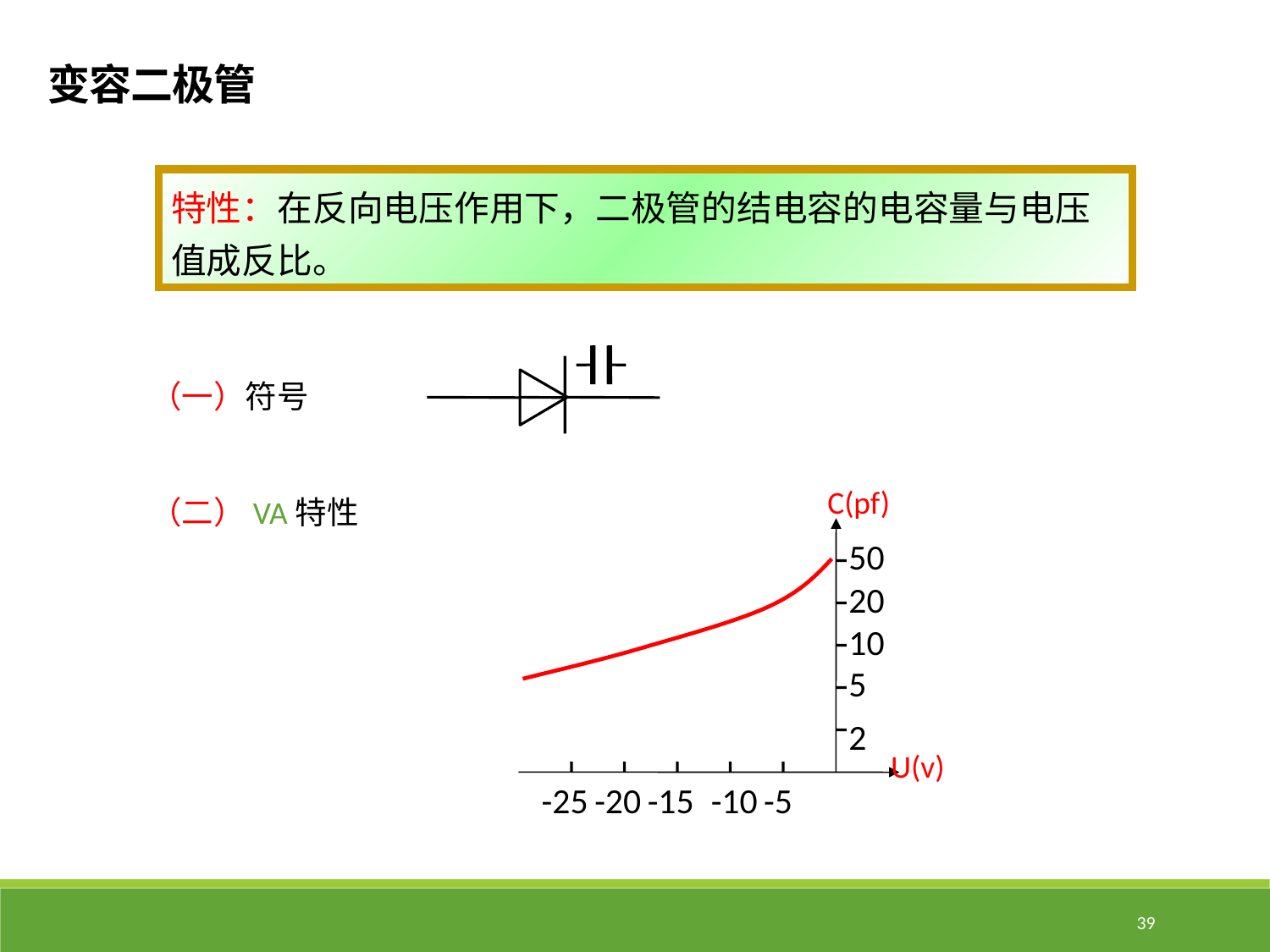

变容二极管
特性：在反向电压作用下，二极管的结电容的电容量与电压值成反比。

（一）符号
C(pf)

50
20
10
5
2
U(v)
-25
-20
-15
-10
-5
（二）VA特性

39